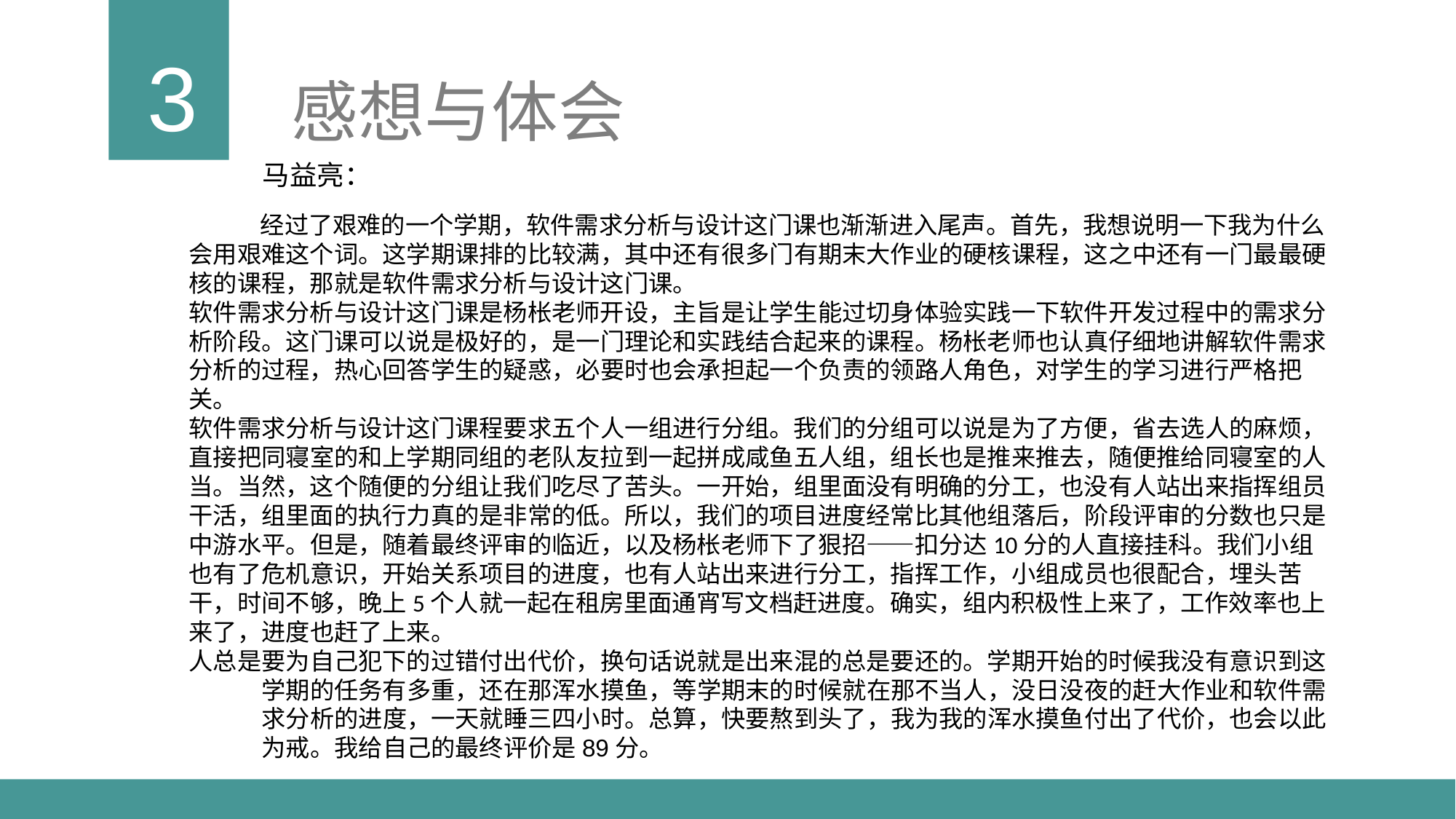

3
感想与体会
马益亮：
            经过了艰难的一个学期，软件需求分析与设计这门课也渐渐进入尾声。首先，我想说明一下我为什么会用艰难这个词。这学期课排的比较满，其中还有很多门有期末大作业的硬核课程，这之中还有一门最最硬核的课程，那就是软件需求分析与设计这门课。软件需求分析与设计这门课是杨枨老师开设，主旨是让学生能过切身体验实践一下软件开发过程中的需求分析阶段。这门课可以说是极好的，是一门理论和实践结合起来的课程。杨枨老师也认真仔细地讲解软件需求分析的过程，热心回答学生的疑惑，必要时也会承担起一个负责的领路人角色，对学生的学习进行严格把关。软件需求分析与设计这门课程要求五个人一组进行分组。我们的分组可以说是为了方便，省去选人的麻烦，直接把同寝室的和上学期同组的老队友拉到一起拼成咸鱼五人组，组长也是推来推去，随便推给同寝室的人当。当然，这个随便的分组让我们吃尽了苦头。一开始，组里面没有明确的分工，也没有人站出来指挥组员干活，组里面的执行力真的是非常的低。所以，我们的项目进度经常比其他组落后，阶段评审的分数也只是中游水平。但是，随着最终评审的临近，以及杨枨老师下了狠招——扣分达10分的人直接挂科。我们小组也有了危机意识，开始关系项目的进度，也有人站出来进行分工，指挥工作，小组成员也很配合，埋头苦干，时间不够，晚上5个人就一起在租房里面通宵写文档赶进度。确实，组内积极性上来了，工作效率也上来了，进度也赶了上来。人总是要为自己犯下的过错付出代价，换句话说就是出来混的总是要还的。学期开始的时候我没有意识到这学期的任务有多重，还在那浑水摸鱼，等学期末的时候就在那不当人，没日没夜的赶大作业和软件需求分析的进度，一天就睡三四小时。总算，快要熬到头了，我为我的浑水摸鱼付出了代价，也会以此为戒。我给自己的最终评价是89分。